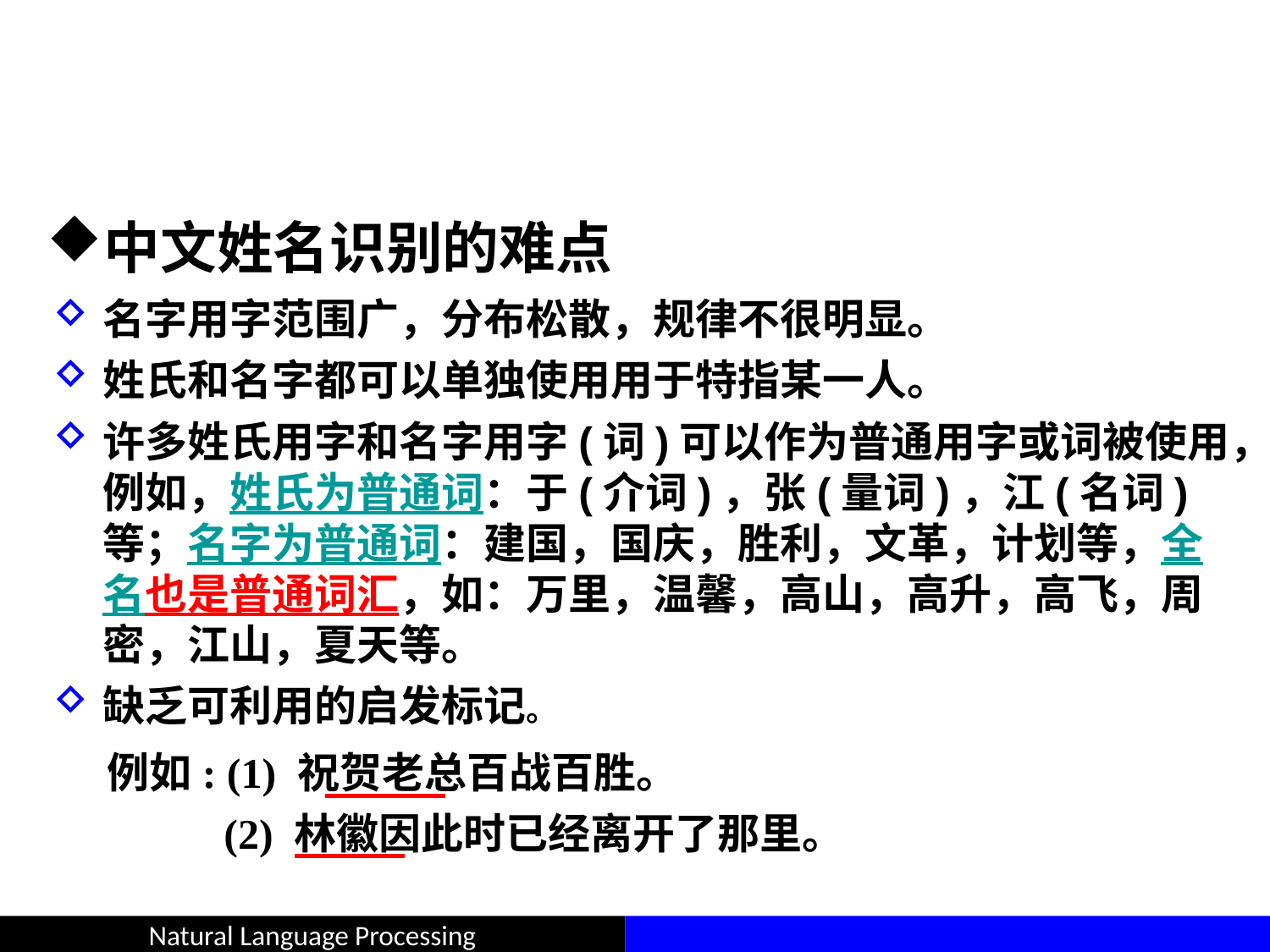

#
中文姓名识别的难点
名字用字范围广，分布松散，规律不很明显。
姓氏和名字都可以单独使用用于特指某一人。
许多姓氏用字和名字用字(词)可以作为普通用字或词被使用，例如，姓氏为普通词：于(介词)，张(量词)，江(名词)等；名字为普通词：建国，国庆，胜利，文革，计划等，全名也是普通词汇，如：万里，温馨，高山，高升，高飞，周密，江山，夏天等。
缺乏可利用的启发标记。

例如: (1) 祝贺老总百战百胜。
           (2) 林徽因此时已经离开了那里。